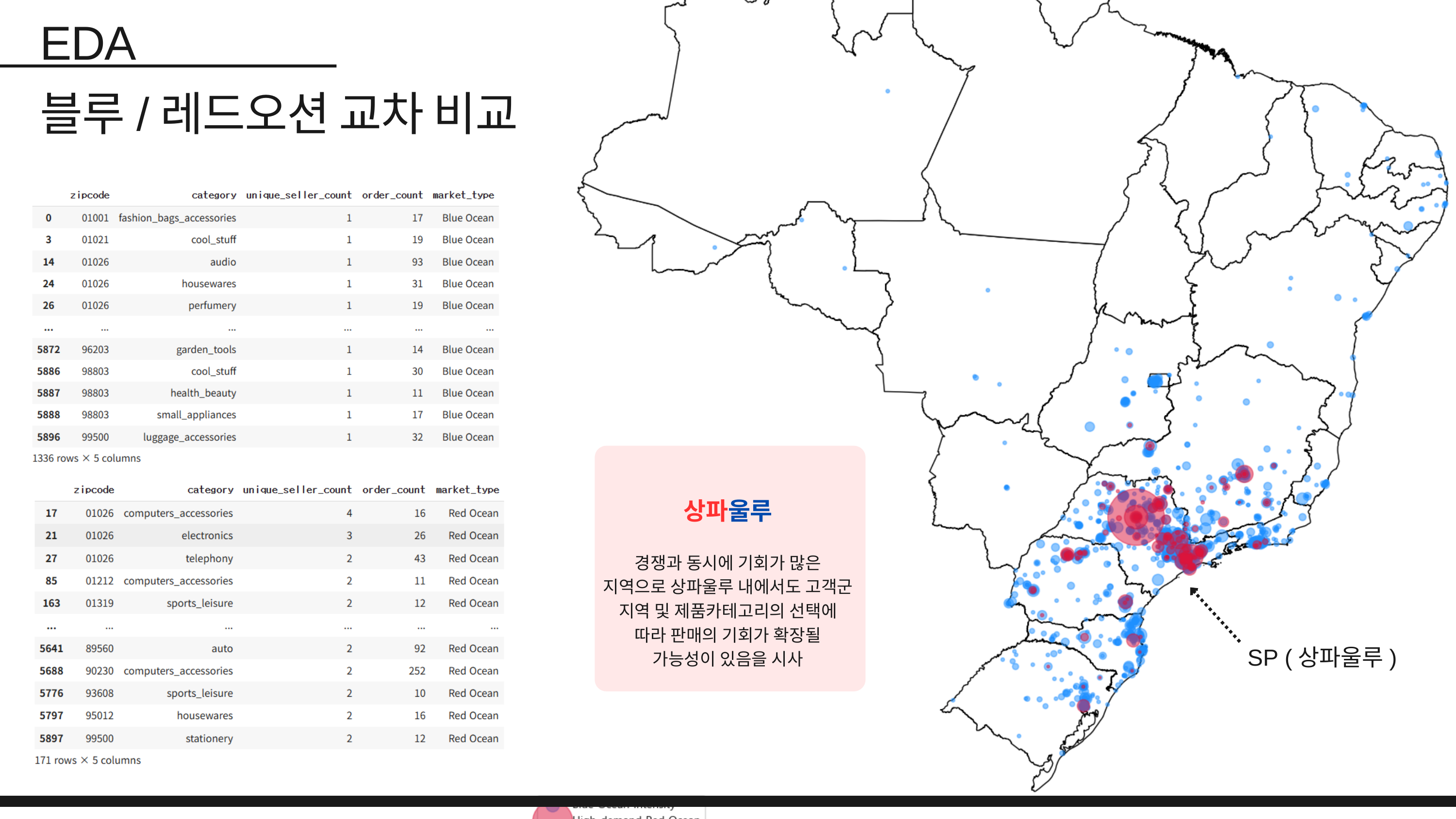

EDA

블루/레드오션 교차 비교

상파울루

경쟁과 동시에 기회가 많은 지역으로 상파울루 내에서도 고객군 지역 및 제품카테고리의 선택에 따라 판매의 기회가 확장될 가능성이 있음을 시사

SP (상파울루)